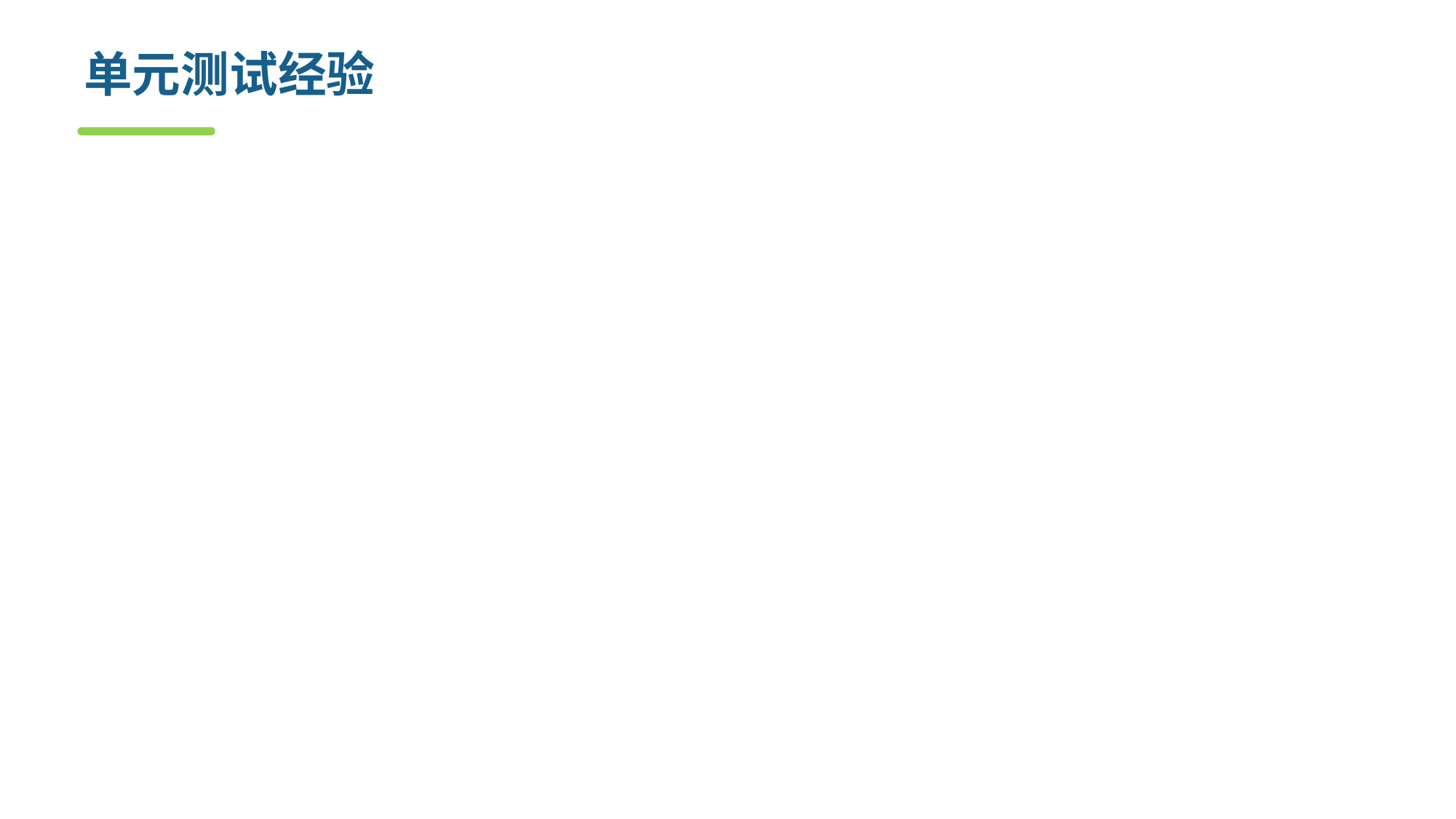

# 单元测试经验
测试驱动开发
编写单元测试用例促进解除模块之间的耦合。先编写测试用例，强迫自己从利于调用者的角度来设计单元，关注单元的接口。为了便于调用和独立测试，必须降低单元和周边环境的耦合程度，单元的可测试性得到加强，模块化程度得到提高。这样单元的可重用性也容易被考虑和提高。
61